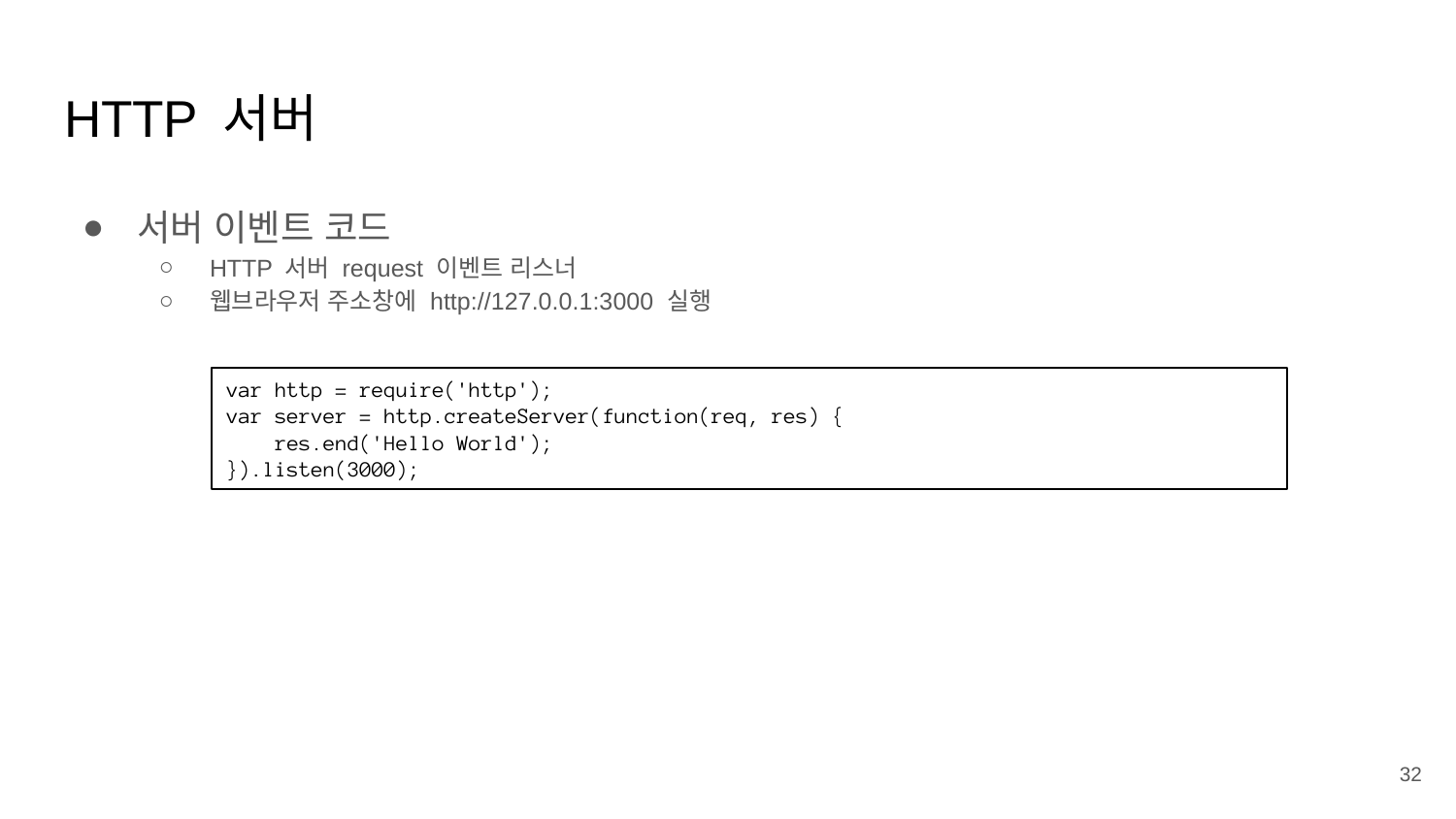

# HTTP 서버
서버 이벤트 코드
HTTP 서버 request 이벤트 리스너
웹브라우저 주소창에 http://127.0.0.1:3000 실행
var http = require('http');
var server = http.createServer(function(req, res) {
    res.end('Hello World');
}).listen(3000);
32